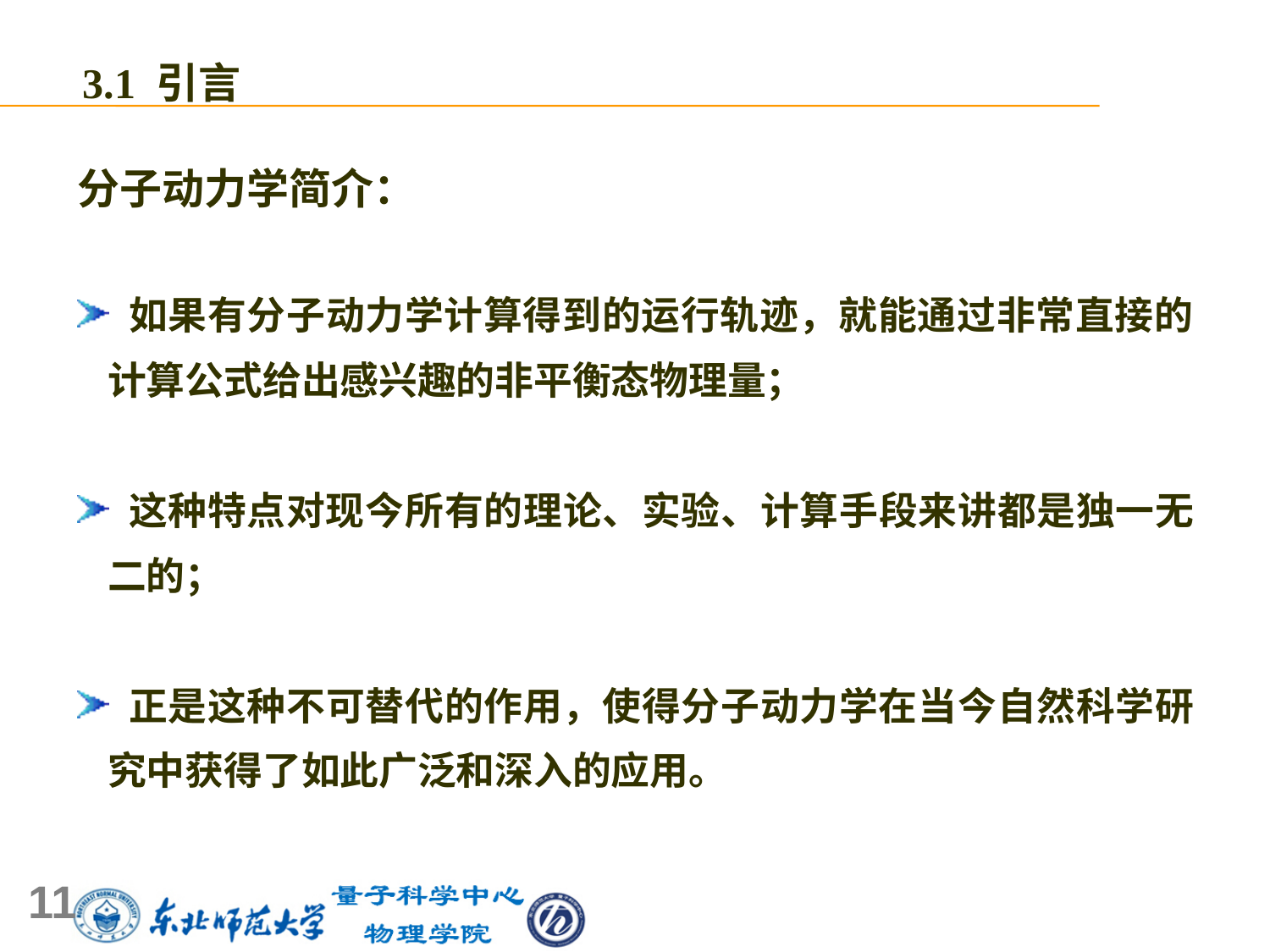

3.1 引言

分子动力学简介：

 如果有分子动力学计算得到的运行轨迹，就能通过非常直接的计算公式给出感兴趣的非平衡态物理量；

 这种特点对现今所有的理论、实验、计算手段来讲都是独一无二的；

 正是这种不可替代的作用，使得分子动力学在当今自然科学研究中获得了如此广泛和深入的应用。
11